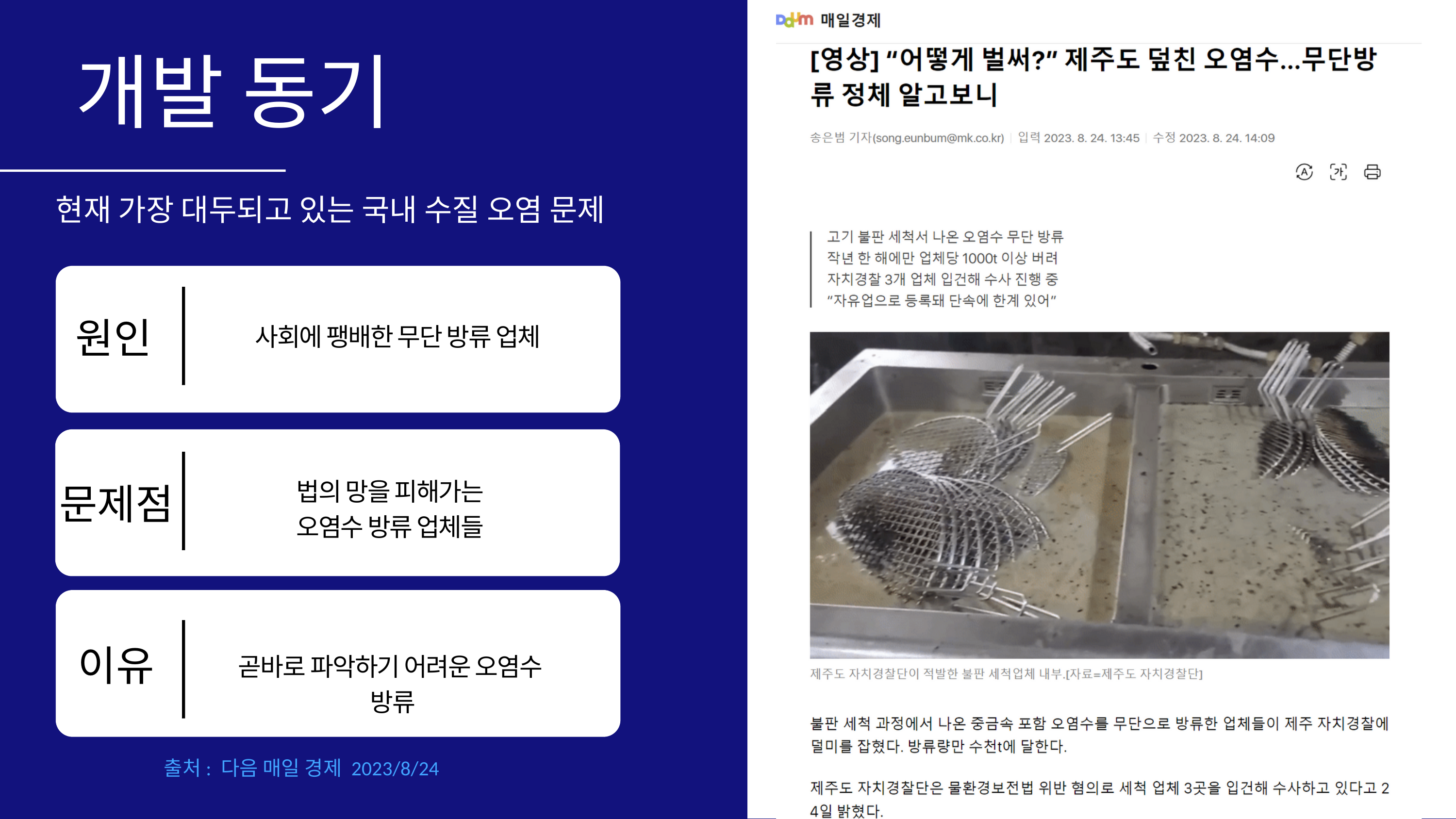

개발 동기

현재 가장 대두되고 있는 국내 수질 오염 문제

원인
사회에 팽배한 무단 방류 업체

법의 망을 피해가는
오염수 방류 업체들
문제점

이유
곧바로 파악하기 어려운 오염수
방류
출처: 다음 매일 경제 2023/8/24